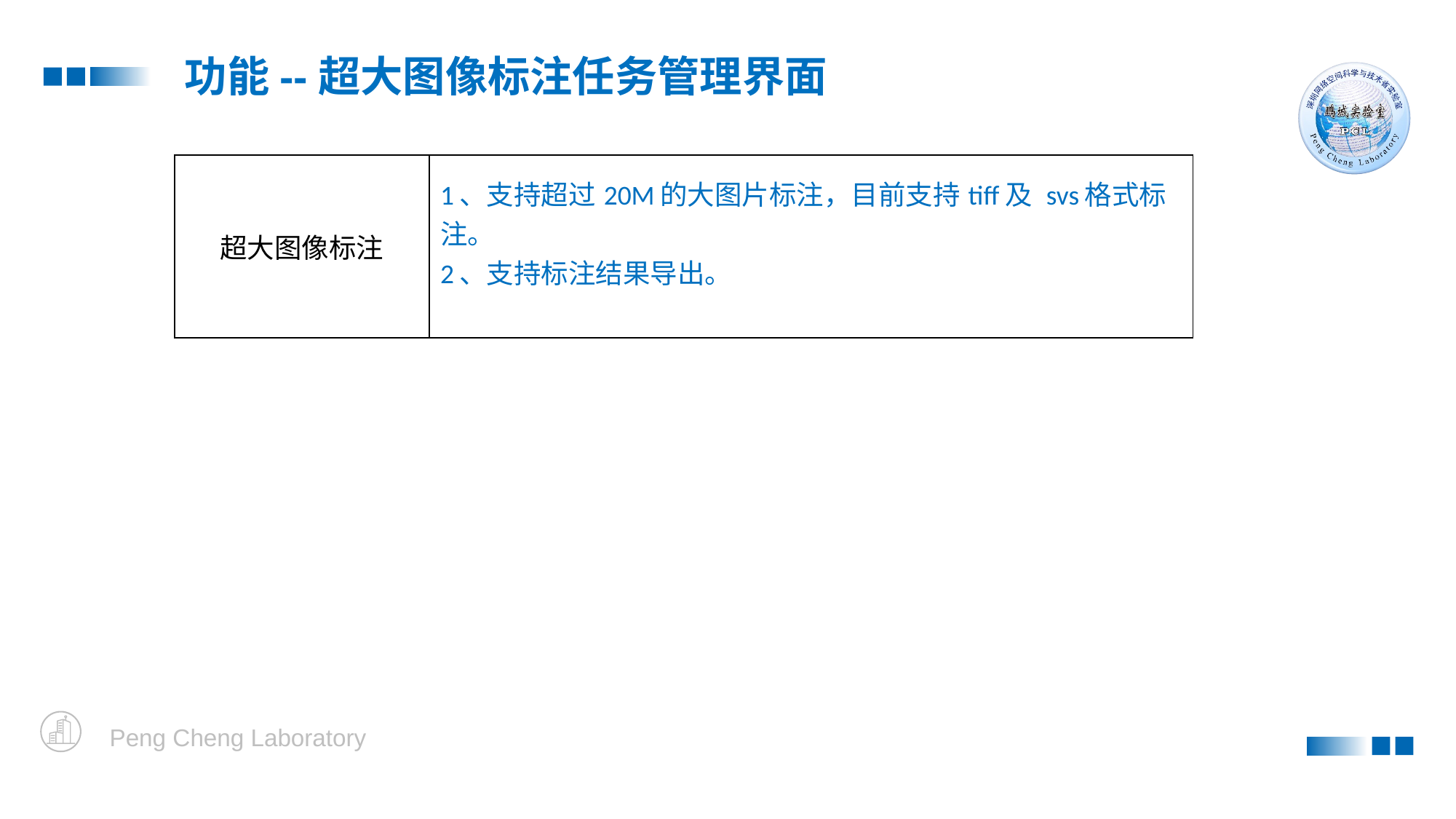

功能--超大图像标注任务管理界面
| 超大图像标注 | 1、支持超过20M的大图片标注，目前支持tiff及 svs格式标注。 2、支持标注结果导出。 |
| --- | --- |